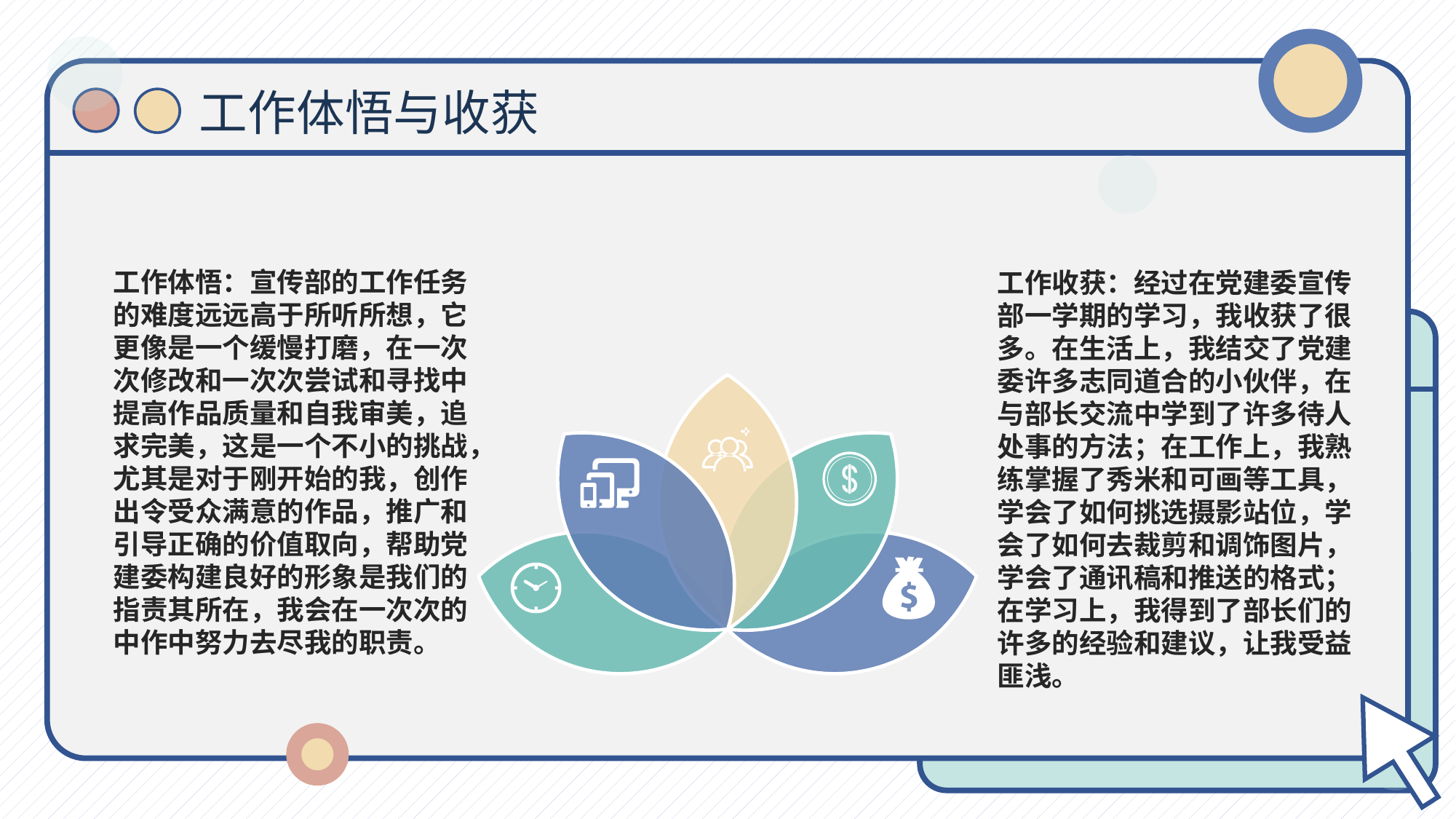

工作体悟与收获

工作体悟：宣传部的工作任务的难度远远高于所听所想，它更像是一个缓慢打磨，在一次次修改和一次次尝试和寻找中提高作品质量和自我审美，追求完美，这是一个不小的挑战，尤其是对于刚开始的我，创作出令受众满意的作品，推广和引导正确的价值取向，帮助党建委构建良好的形象是我们的指责其所在，我会在一次次的中作中努力去尽我的职责。

工作收获：经过在党建委宣传部一学期的学习，我收获了很多。在生活上，我结交了党建委许多志同道合的小伙伴，在与部长交流中学到了许多待人处事的方法；在工作上，我熟练掌握了秀米和可画等工具，学会了如何挑选摄影站位，学会了如何去裁剪和调饰图片，学会了通讯稿和推送的格式；在学习上，我得到了部长们的许多的经验和建议，让我受益匪浅。